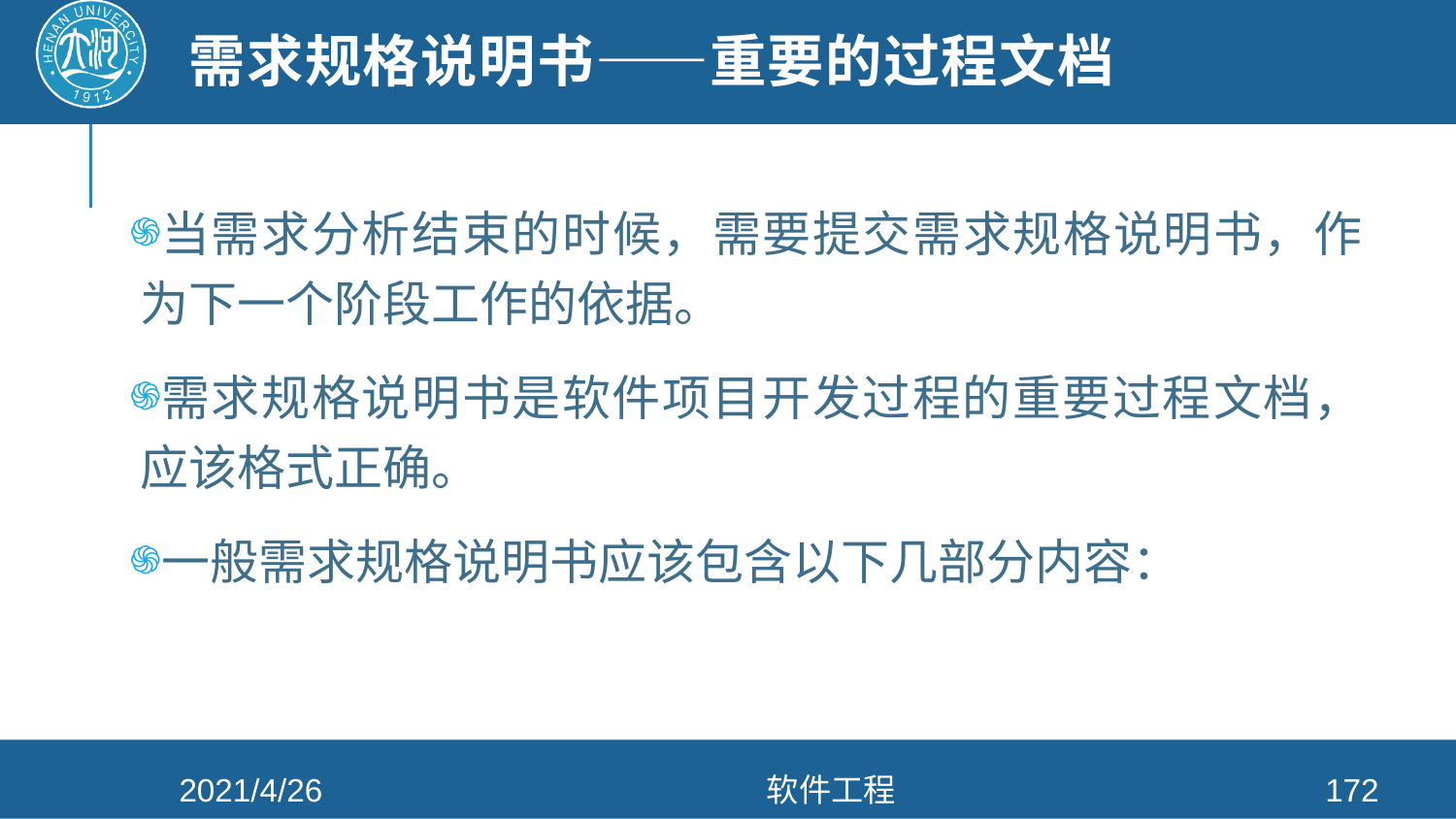

# 需求规格说明书——重要的过程文档
当需求分析结束的时候，需要提交需求规格说明书，作为下一个阶段工作的依据。
需求规格说明书是软件项目开发过程的重要过程文档，应该格式正确。
一般需求规格说明书应该包含以下几部分内容：
2021/4/26
软件工程
172